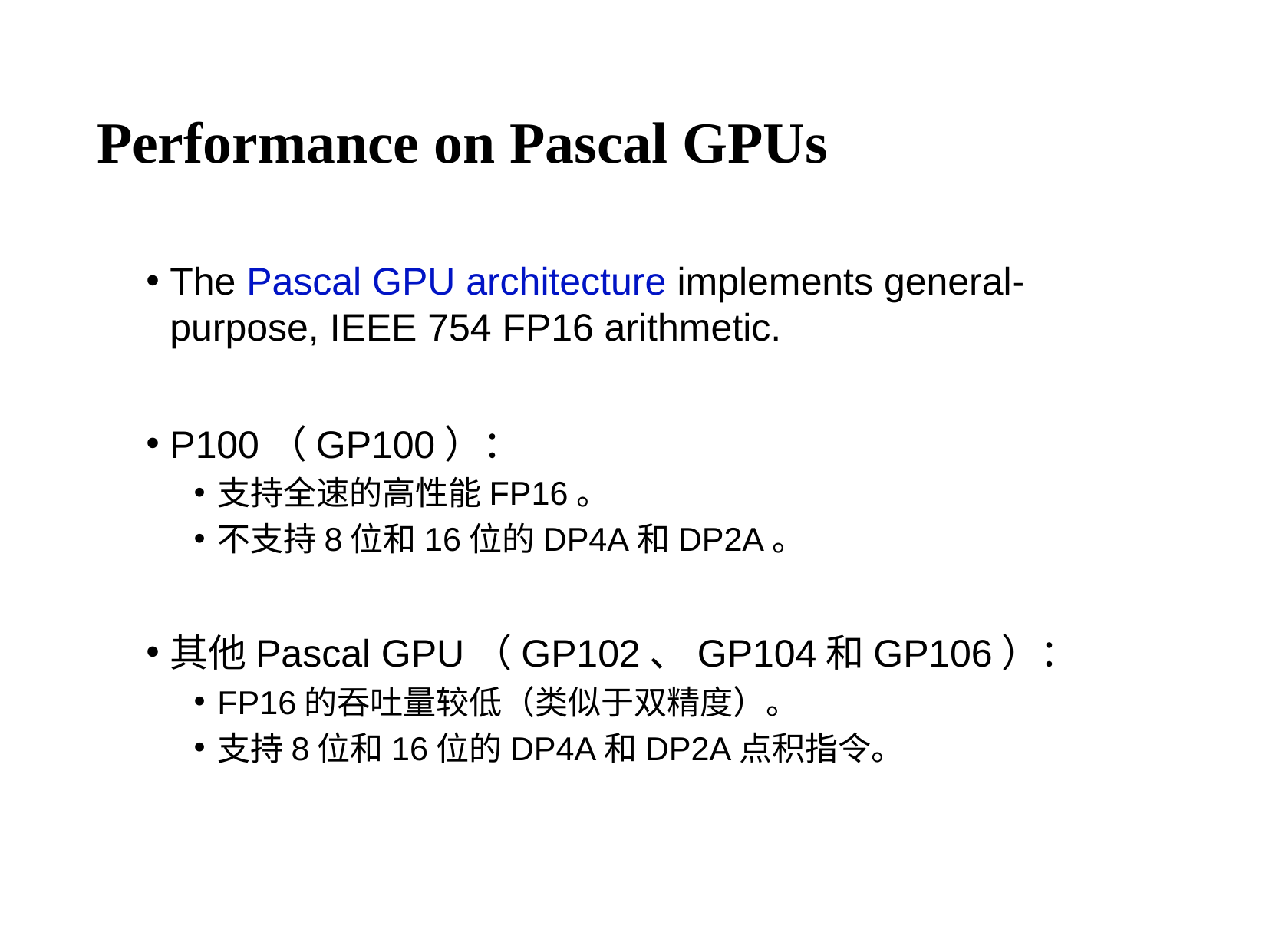

# Performance on Pascal GPUs
The Pascal GPU architecture implements general-purpose, IEEE 754 FP16 arithmetic.

P100（GP100）：
支持全速的高性能FP16。
不支持8位和16位的DP4A和DP2A。

其他Pascal GPU（GP102、GP104和GP106）：
FP16的吞吐量较低（类似于双精度）。
支持8位和16位的DP4A和DP2A点积指令。